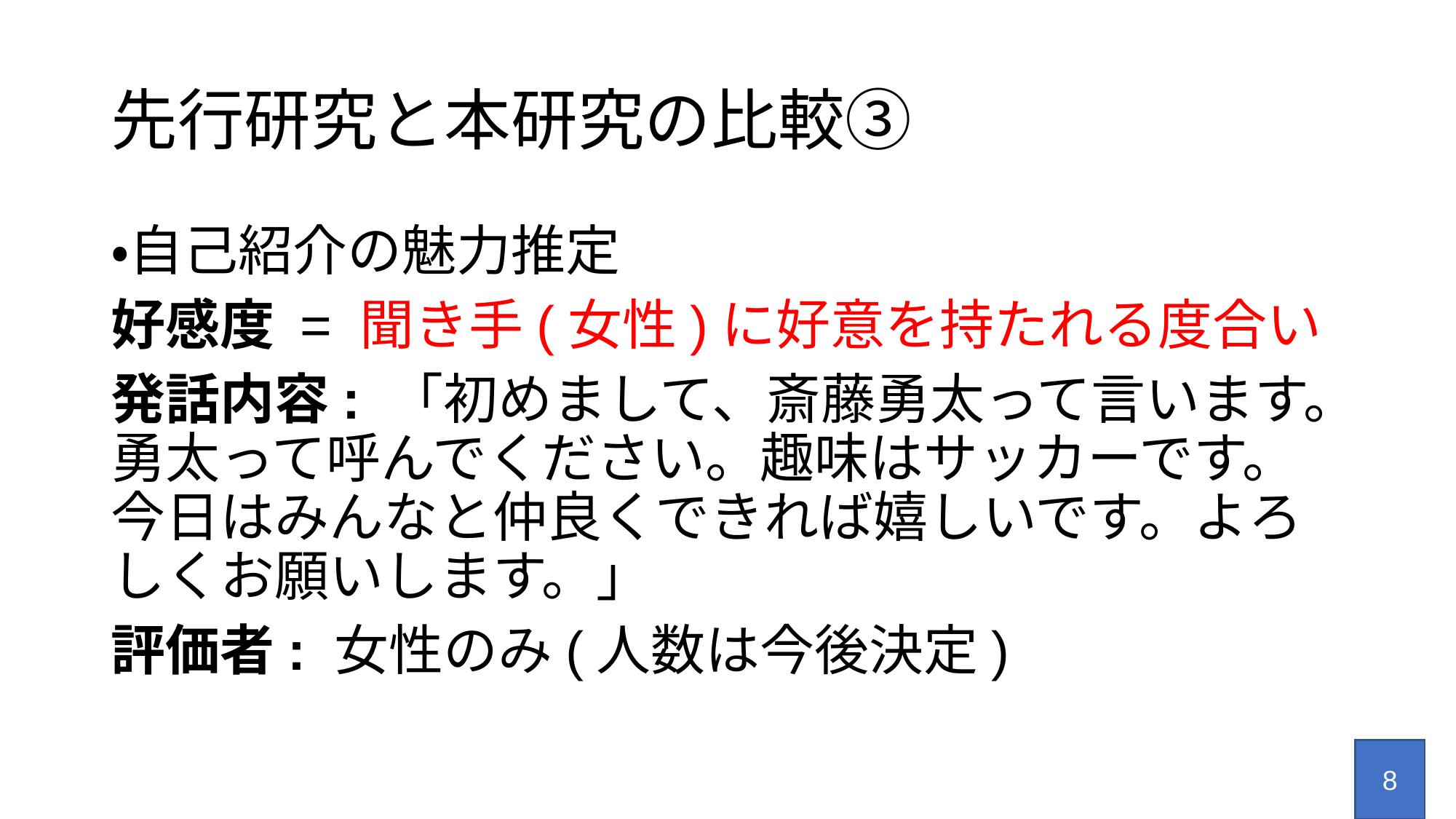

# 先行研究と本研究の比較➂
・自己紹介の魅力推定
好感度 = 聞き手(女性)に好意を持たれる度合い
発話内容: 「初めまして、斎藤勇太って言います。勇太って呼んでください。趣味はサッカーです。今日はみんなと仲良くできれば嬉しいです。よろしくお願いします。」
評価者: 女性のみ(人数は今後決定)

8